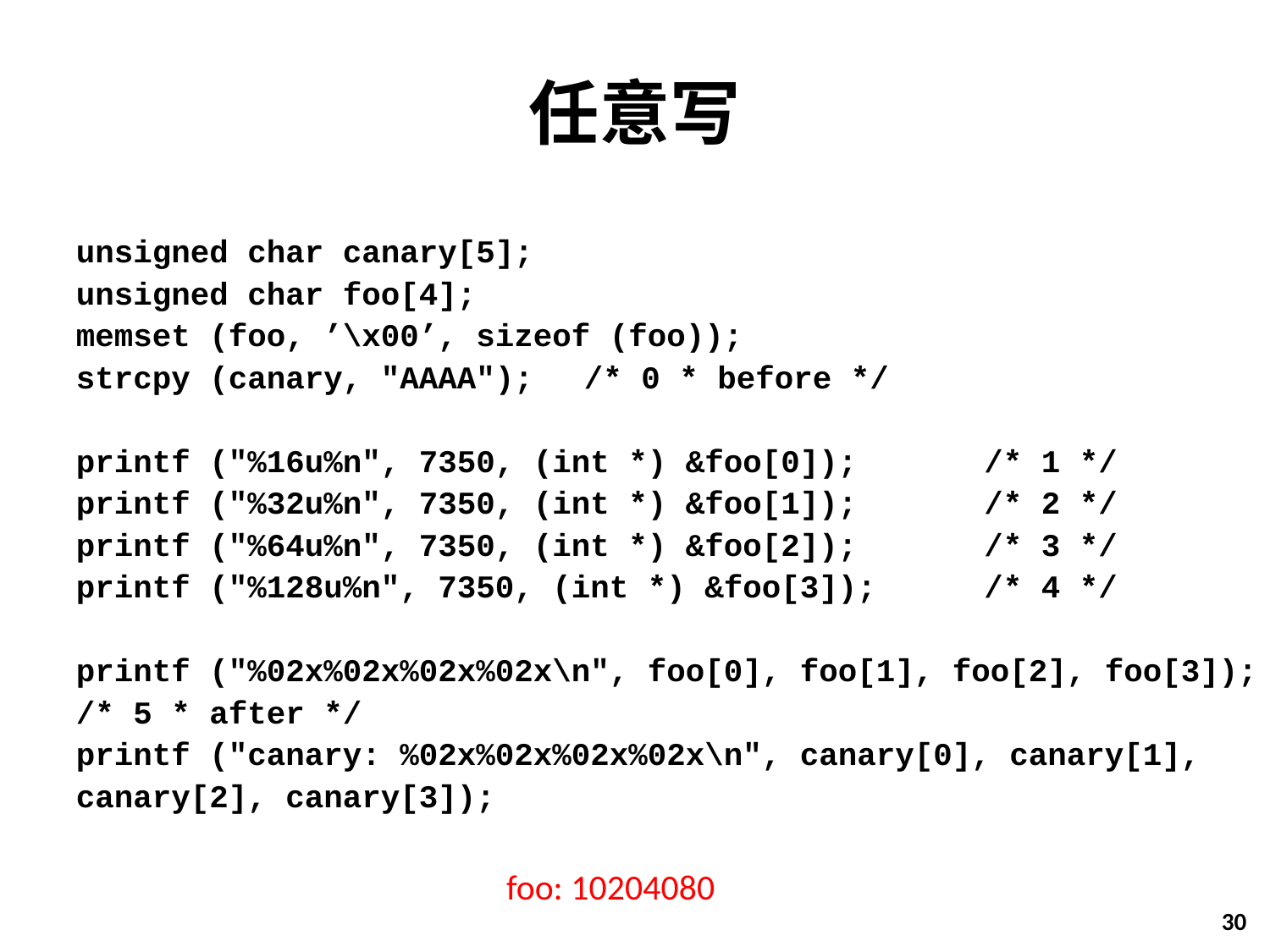

# 任意写
unsigned char canary[5];
unsigned char foo[4];
memset (foo, ’\x00’, sizeof (foo));
strcpy (canary, "AAAA"); 	/* 0 * before */

printf ("%16u%n", 7350, (int *) &foo[0]); 	 /* 1 */
printf ("%32u%n", 7350, (int *) &foo[1]);	 /* 2 */
printf ("%64u%n", 7350, (int *) &foo[2]);	 /* 3 */
printf ("%128u%n", 7350, (int *) &foo[3]);	 /* 4 */

printf ("%02x%02x%02x%02x\n", foo[0], foo[1], foo[2], foo[3]); /* 5 * after */
printf ("canary: %02x%02x%02x%02x\n", canary[0], canary[1], canary[2], canary[3]);
foo: 10204080
30